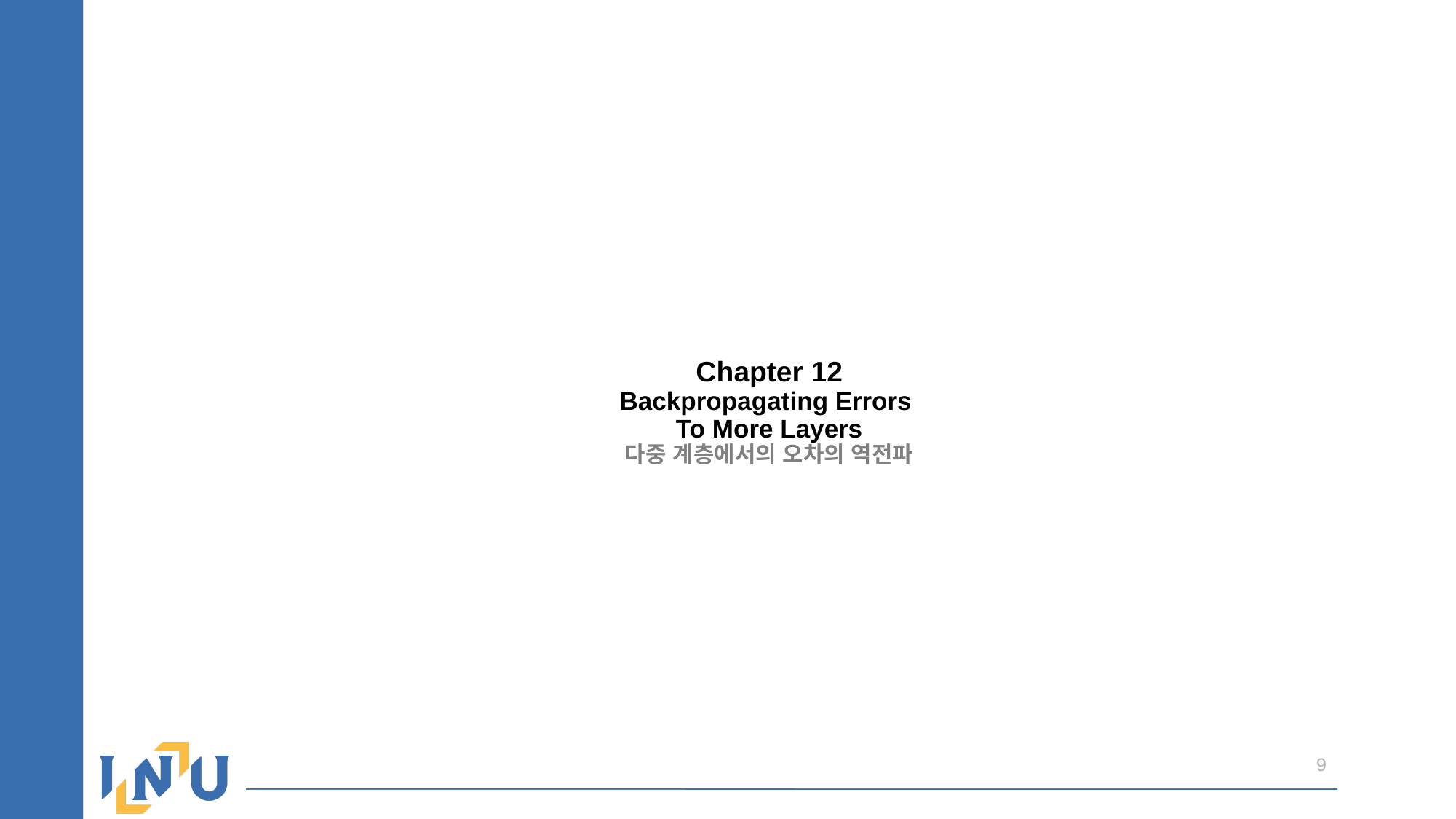

# Chapter 12 Backpropagating Errors To More Layers 다중 계층에서의 오차의 역전파
9